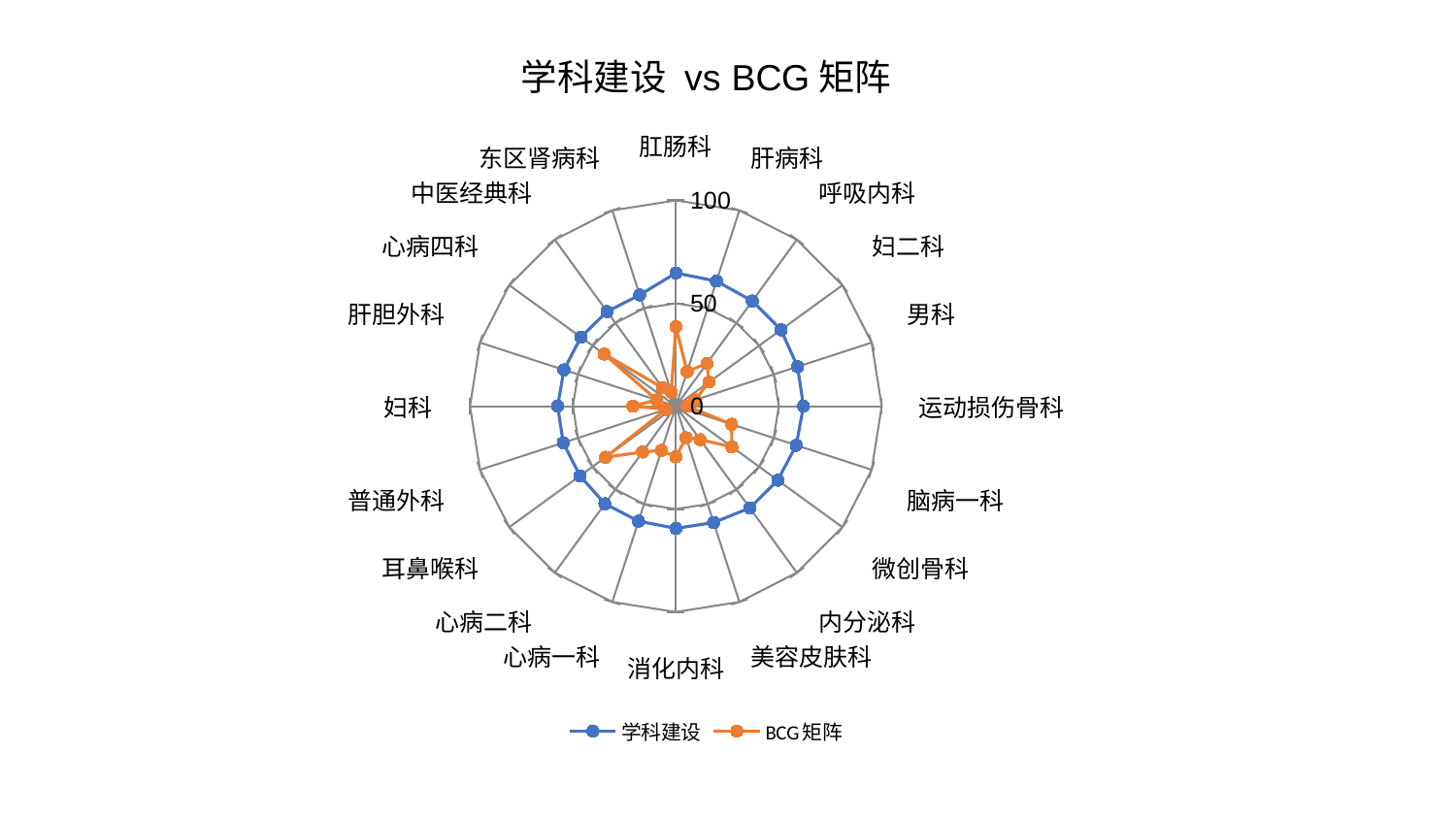

### Chart: 学科建设 vs BCG矩阵

| Category | 学科建设 | BCG矩阵 |
|---|---|---|
| 肛肠科 | 64.70502704977709 | 38.64343002931746 |
| 肝病科 | 63.888680918631486 | 17.690167522016864 |
| 呼吸内科 | 63.193868596329985 | 25.73875306985744 |
| 妇二科 | 63.174579340859175 | 19.923152357756113 |
| 男科 | 62.16696332074464 | 9.80956951357878 |
| 运动损伤骨科 | 62.00771975365041 | 5.628532502271572 |
| 脑病一科 | 61.4934687352056 | 28.49897274826759 |
| 微创骨科 | 61.18600884629828 | 33.63654157309014 |
| 内分泌科 | 61.14881233699916 | 20.121784313871938 |
| 美容皮肤科 | 59.46520972678397 | 16.14846999688262 |
| 消化内科 | 59.366861298035595 | 24.60780420756413 |
| 心病一科 | 58.7263887840355 | 22.597086729436317 |
| 心病二科 | 58.62473047095359 | 27.54527653013396 |
| 耳鼻喉科 | 57.5757223707084 | 42.212927468983985 |
| 普通外科 | 57.51558134387369 | 5.038472483986331 |
| 妇科 | 57.41419453482108 | 20.892396192210352 |
| 肝胆外科 | 57.16671502702316 | 9.846627232439372 |
| 心病四科 | 57.05341937768085 | 43.10924369731177 |
| 中医经典科 | 56.874564755647654 | 11.126096698022529 |
| 东区肾病科 | 56.82891781559769 | 7.253256058654616 |
20